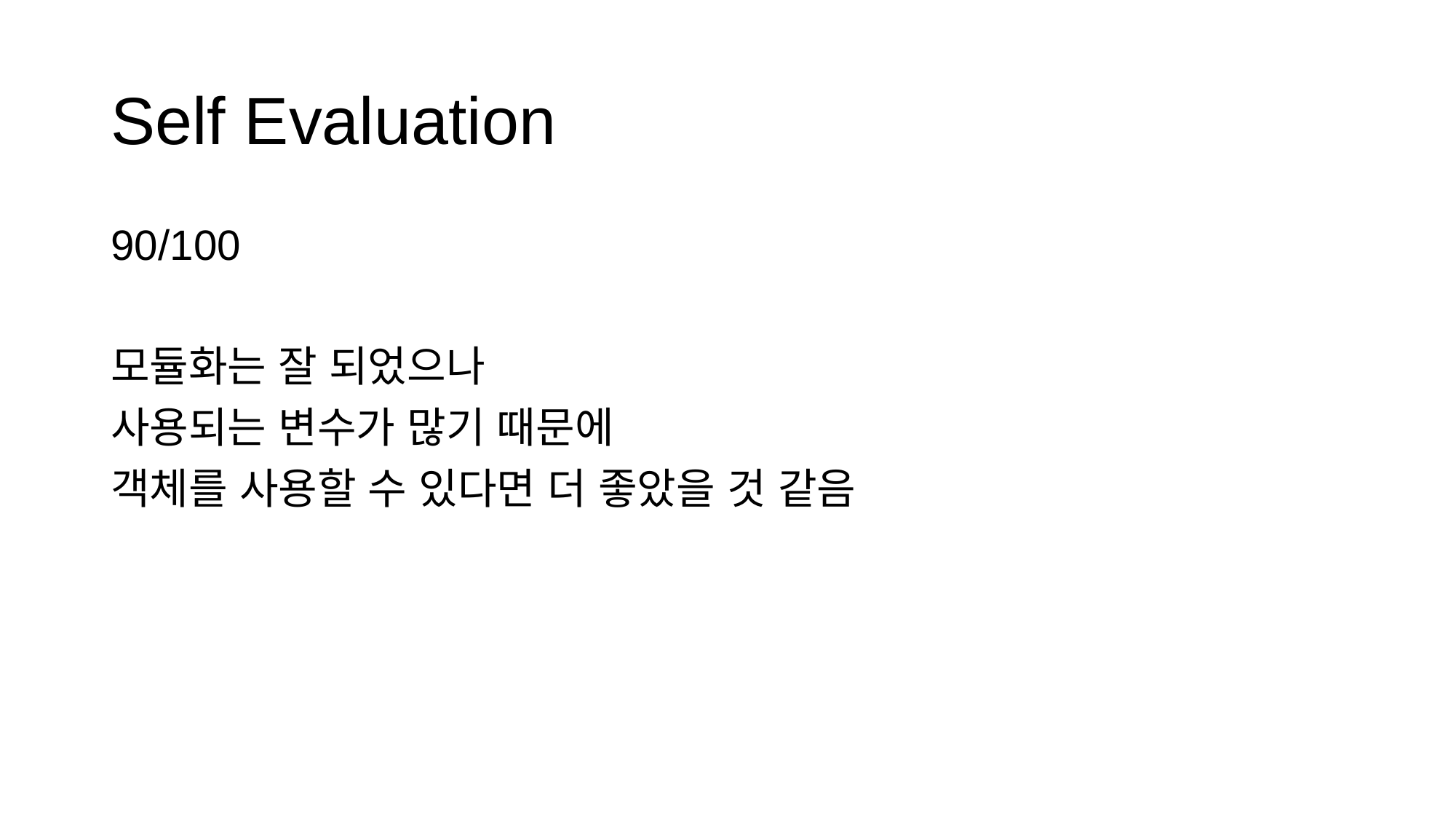

# Self Evaluation
90/100

모듈화는 잘 되었으나
사용되는 변수가 많기 때문에
객체를 사용할 수 있다면 더 좋았을 것 같음